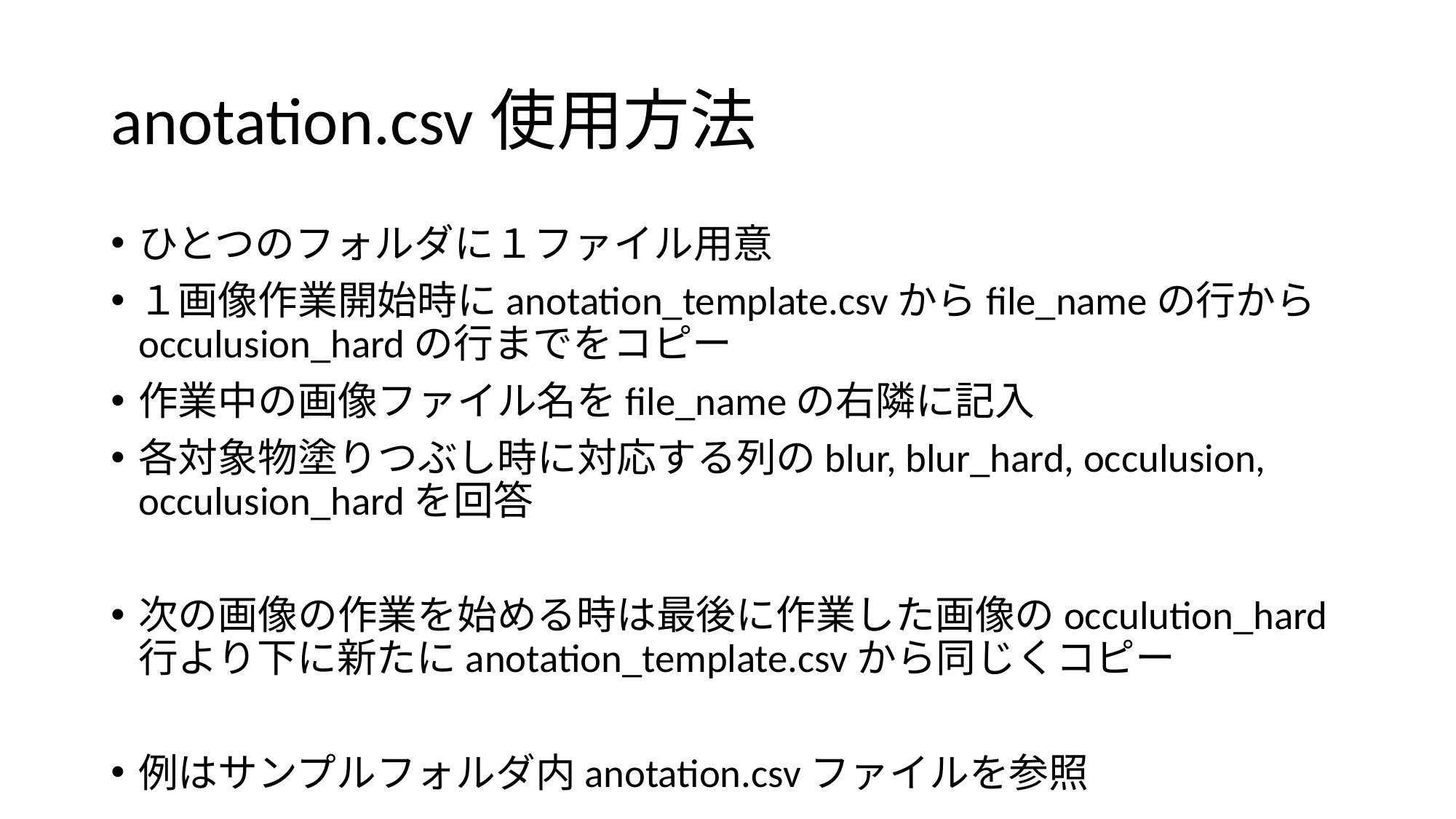

# anotation.csv使用方法
ひとつのフォルダに１ファイル用意
１画像作業開始時にanotation_template.csvからfile_nameの行からocculusion_hardの行までをコピー
作業中の画像ファイル名をfile_nameの右隣に記入
各対象物塗りつぶし時に対応する列のblur, blur_hard, occulusion, occulusion_hardを回答

次の画像の作業を始める時は最後に作業した画像のocculution_hard行より下に新たにanotation_template.csvから同じくコピー

例はサンプルフォルダ内anotation.csvファイルを参照